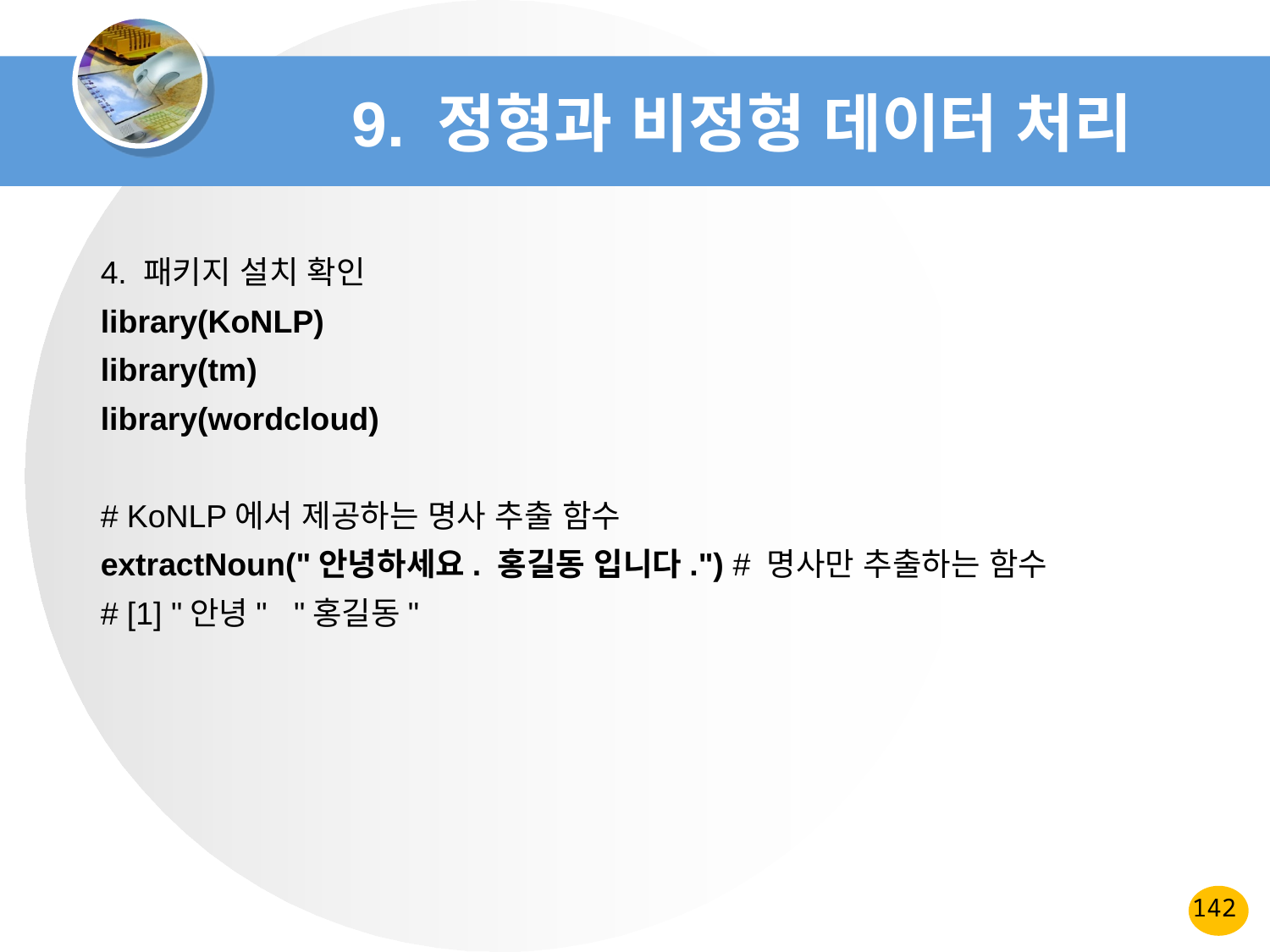

# 9. 정형과 비정형 데이터 처리
4. 패키지 설치 확인
library(KoNLP)
library(tm)
library(wordcloud)

# KoNLP에서 제공하는 명사 추출 함수
extractNoun("안녕하세요. 홍길동 입니다.") # 명사만 추출하는 함수
# [1] "안녕"   "홍길동"
142